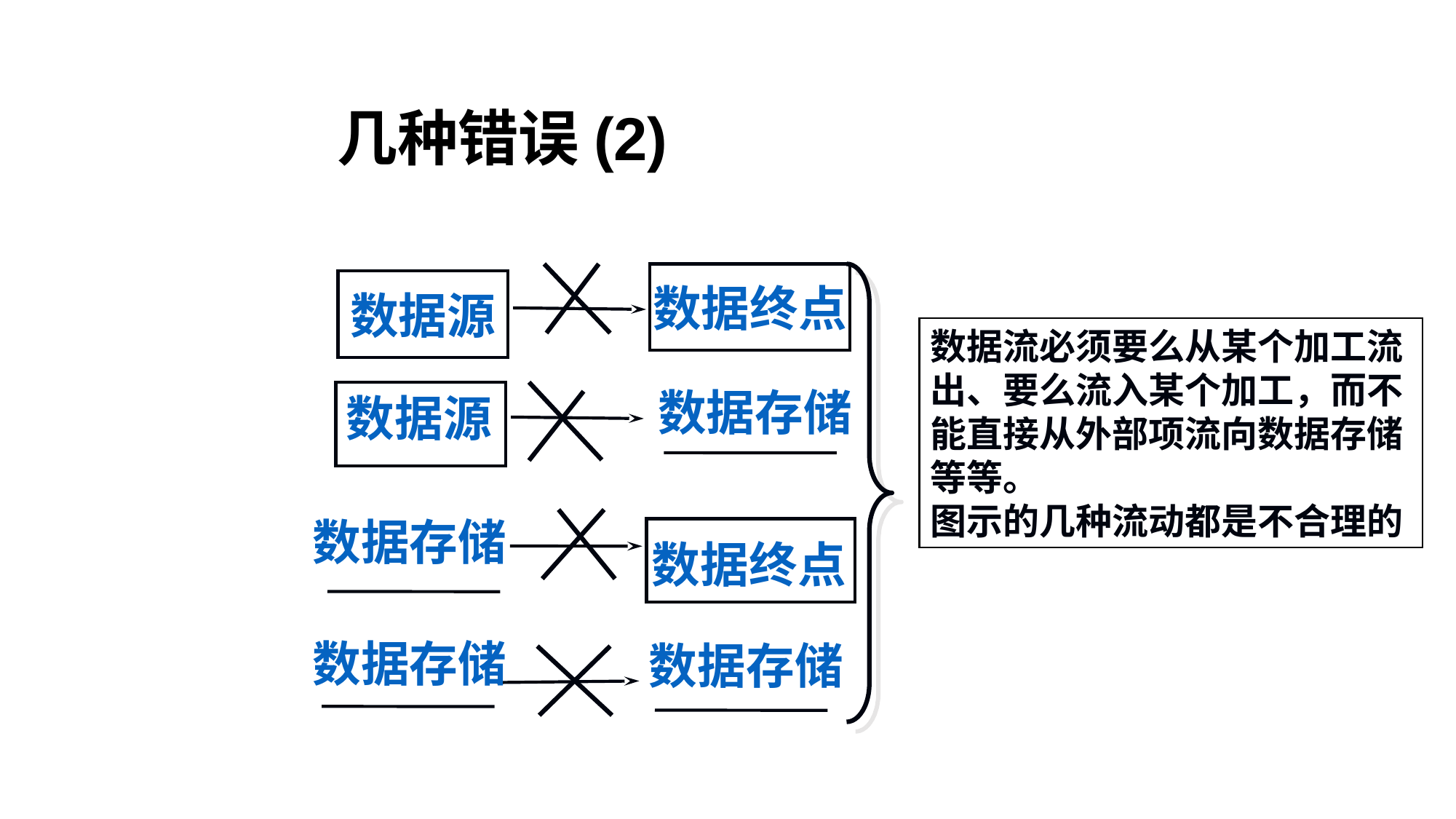

# 几种错误(2)

数据终点

数据源

数据流必须要么从某个加工流出、要么流入某个加工，而不能直接从外部项流向数据存储等等。
图示的几种流动都是不合理的
数据存储
数据源

数据存储

数据终点

数据存储
数据存储